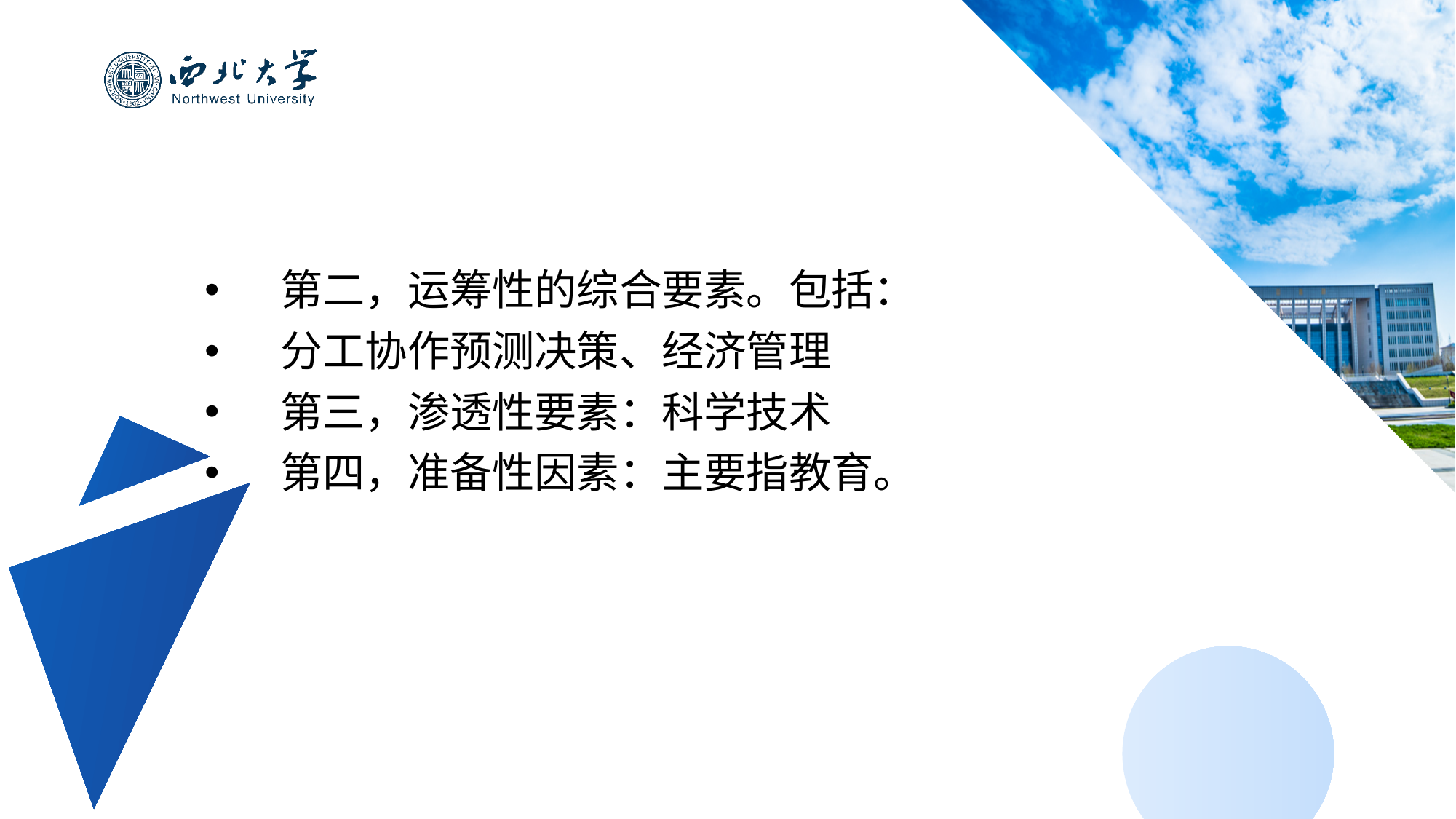

第二，运筹性的综合要素。包括：
    分工协作预测决策、经济管理
    第三，渗透性要素：科学技术
    第四，准备性因素：主要指教育。